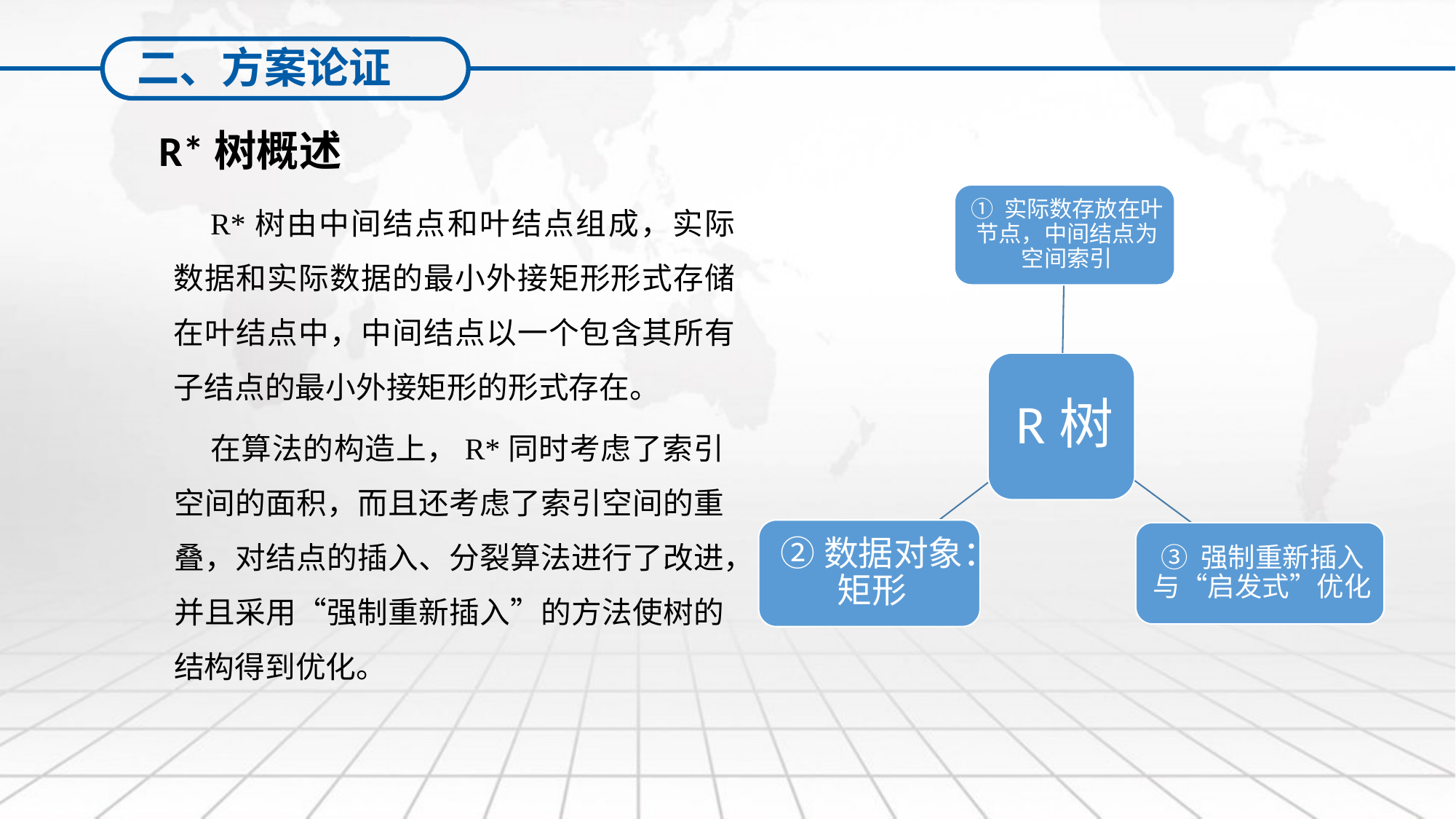

二、方案论证

R*树概述
R树
① 实际数存放在叶节点，中间结点为空间索引
③ 强制重新插入与“启发式”优化
②数据对象：矩形
R*树由中间结点和叶结点组成，实际数据和实际数据的最小外接矩形形式存储在叶结点中，中间结点以一个包含其所有子结点的最小外接矩形的形式存在。
在算法的构造上，R*同时考虑了索引空间的面积，而且还考虑了索引空间的重叠，对结点的插入、分裂算法进行了改进，并且采用“强制重新插入”的方法使树的结构得到优化。